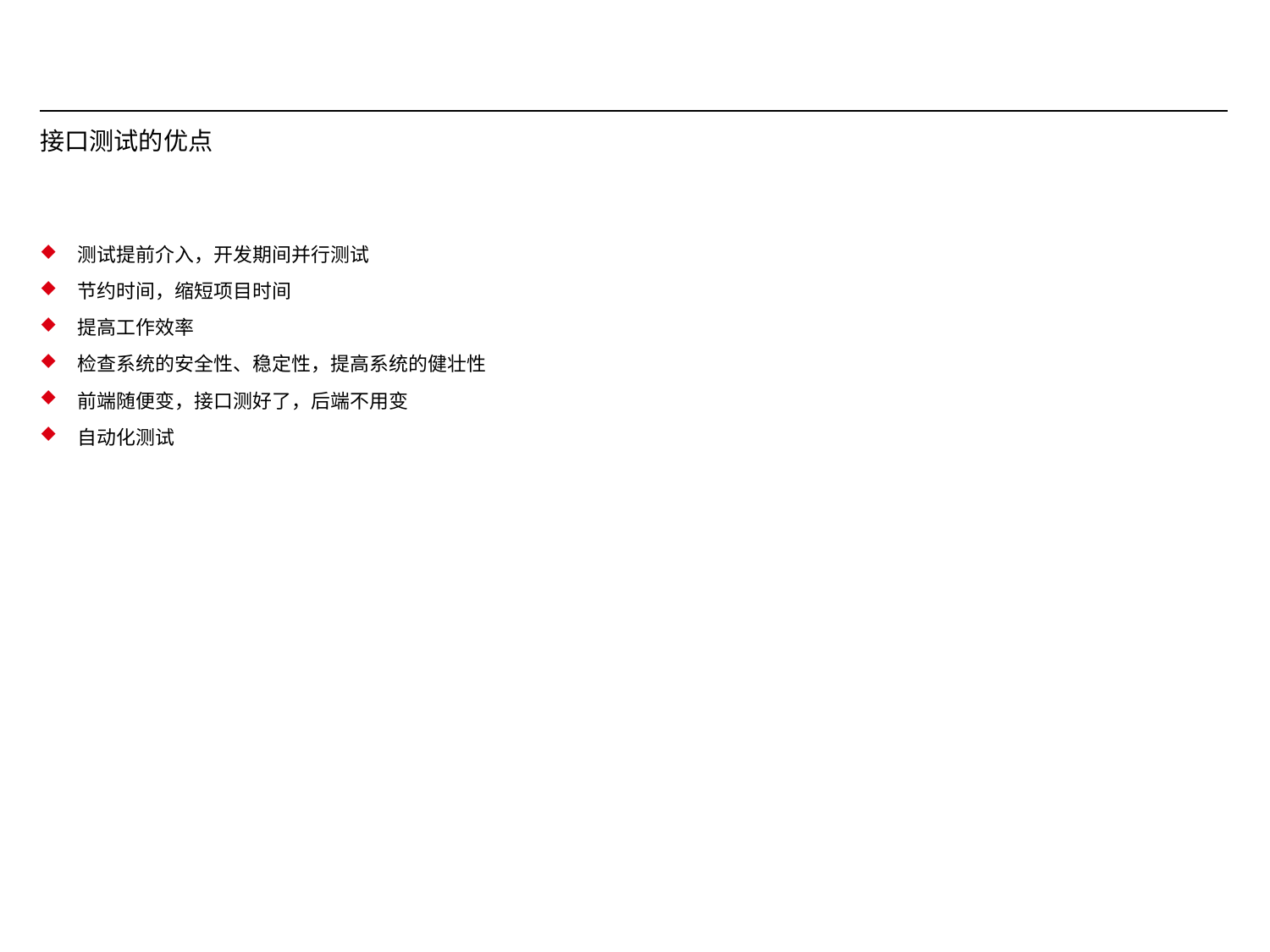

# 接口测试的优点
测试提前介入，开发期间并行测试
节约时间，缩短项目时间
提高工作效率
检查系统的安全性、稳定性，提高系统的健壮性
前端随便变，接口测好了，后端不用变
自动化测试